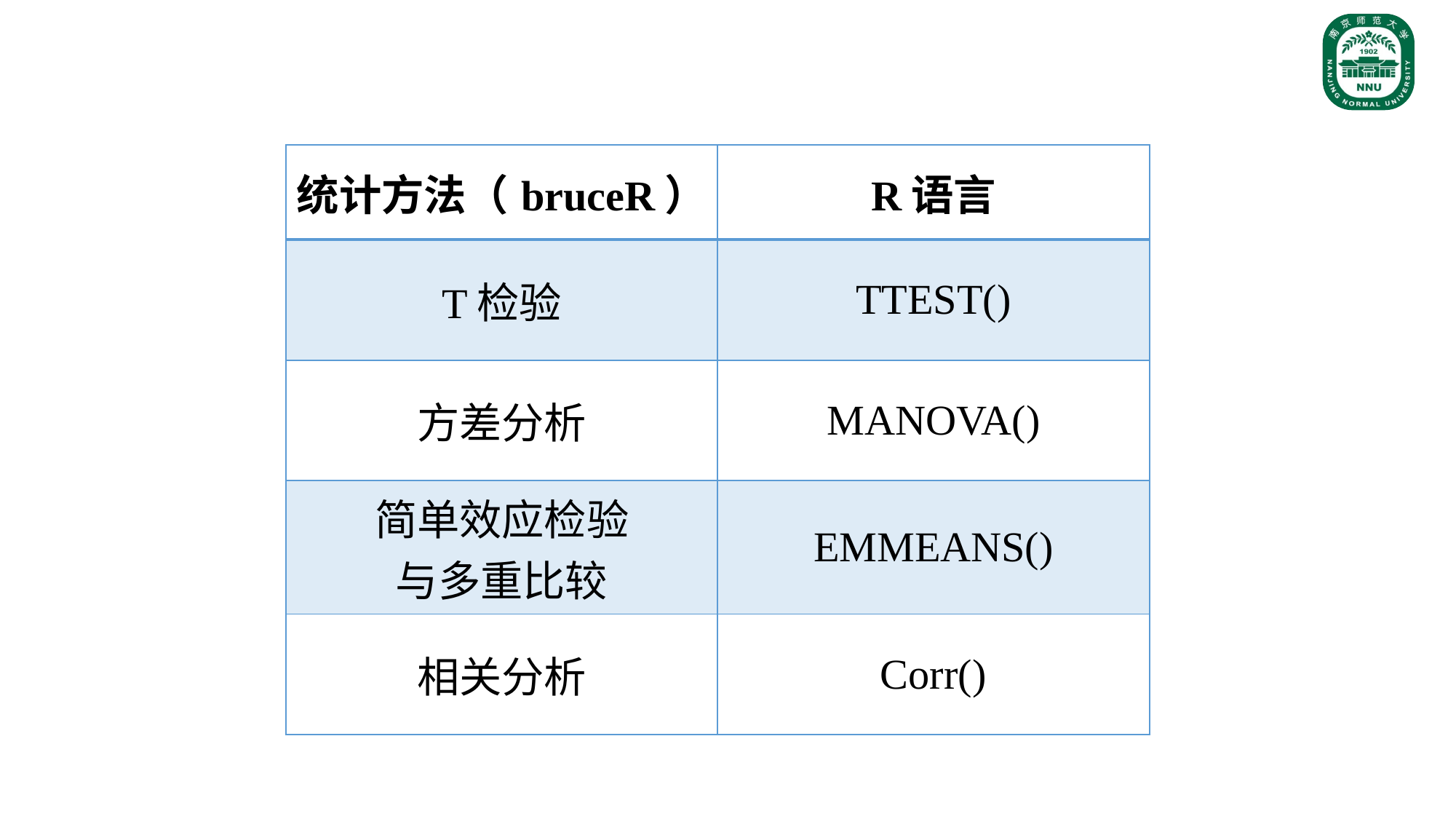

| 统计方法（bruceR） | R语言 |
| --- | --- |
| T检验 | TTEST() |
| 方差分析 | MANOVA() |
| 简单效应检验 与多重比较 | EMMEANS() |
| 相关分析 | Corr() |